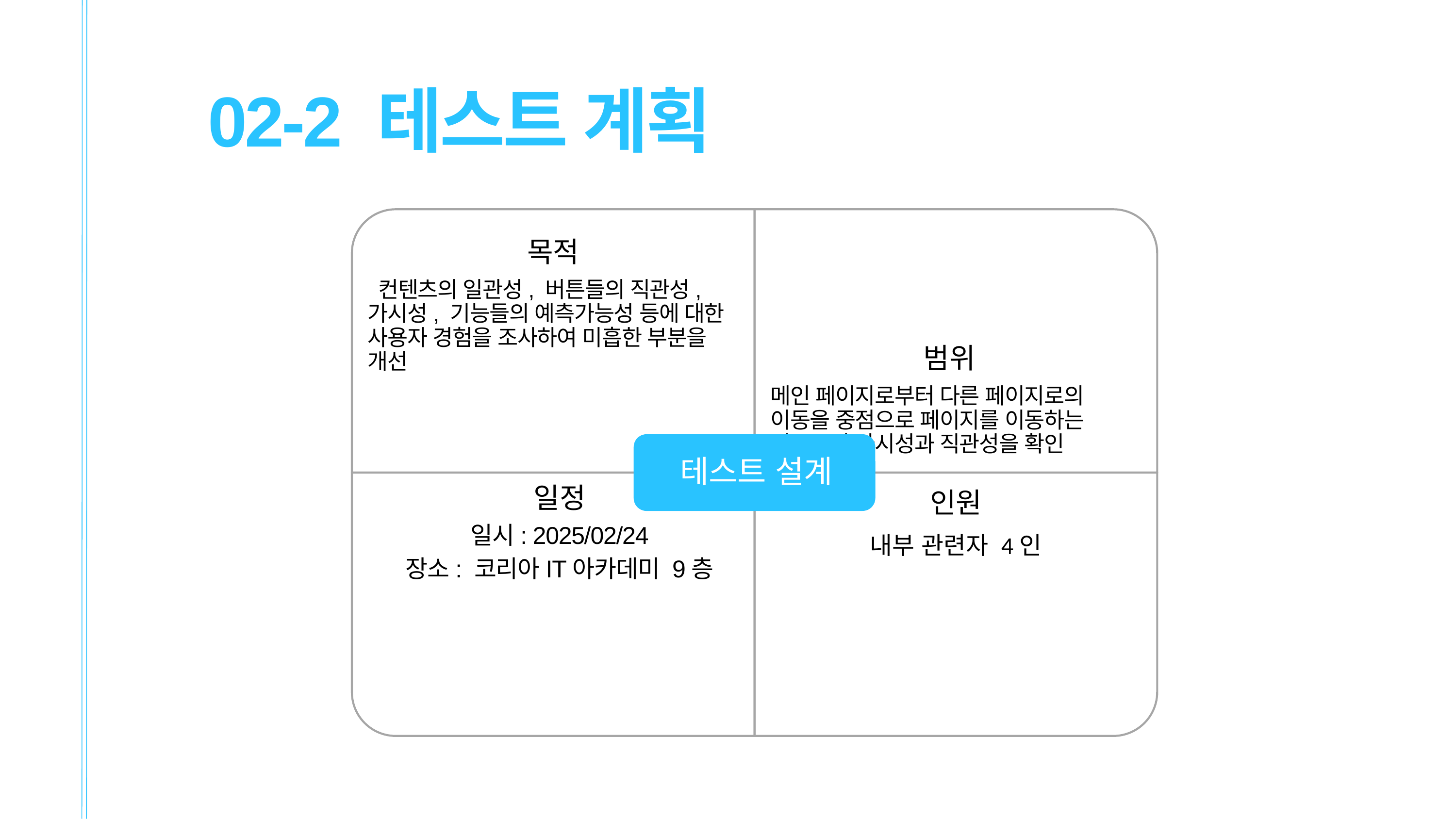

02-2 테스트 계획
목적
 컨텐츠의 일관성, 버튼들의 직관성, 가시성, 기능들의 예측가능성 등에 대한 사용자 경험을 조사하여 미흡한 부분을 개선
범위
메인 페이지로부터 다른 페이지로의 이동을 중점으로 페이지를 이동하는 버튼들의 가시성과 직관성을 확인
일정
일시: 2025/02/24
장소: 코리아IT아카데미 9층
인원
내부 관련자 4인
테스트 설계